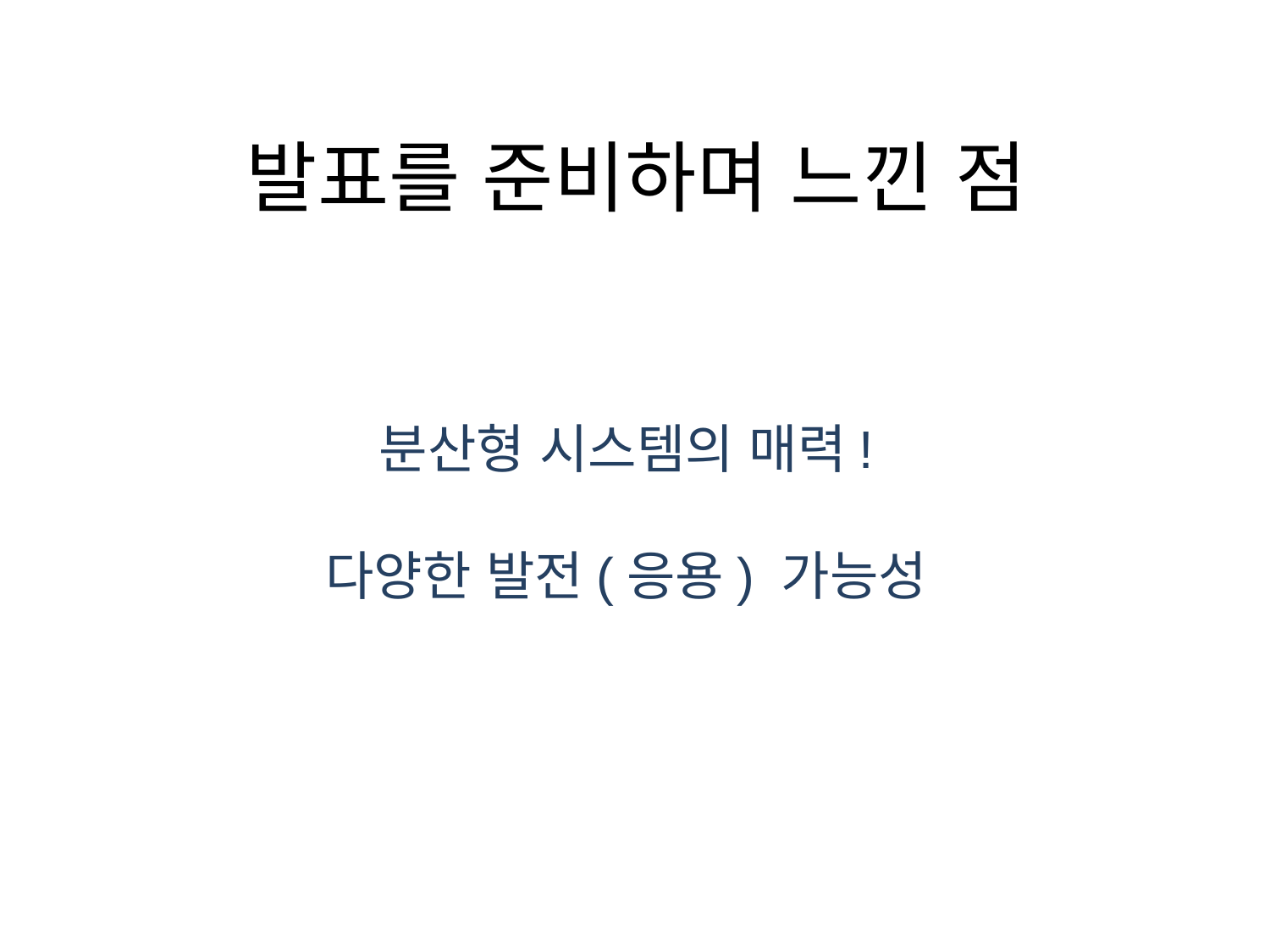

# 발표를 준비하며 느낀 점
분산형 시스템의 매력!

다양한 발전(응용) 가능성